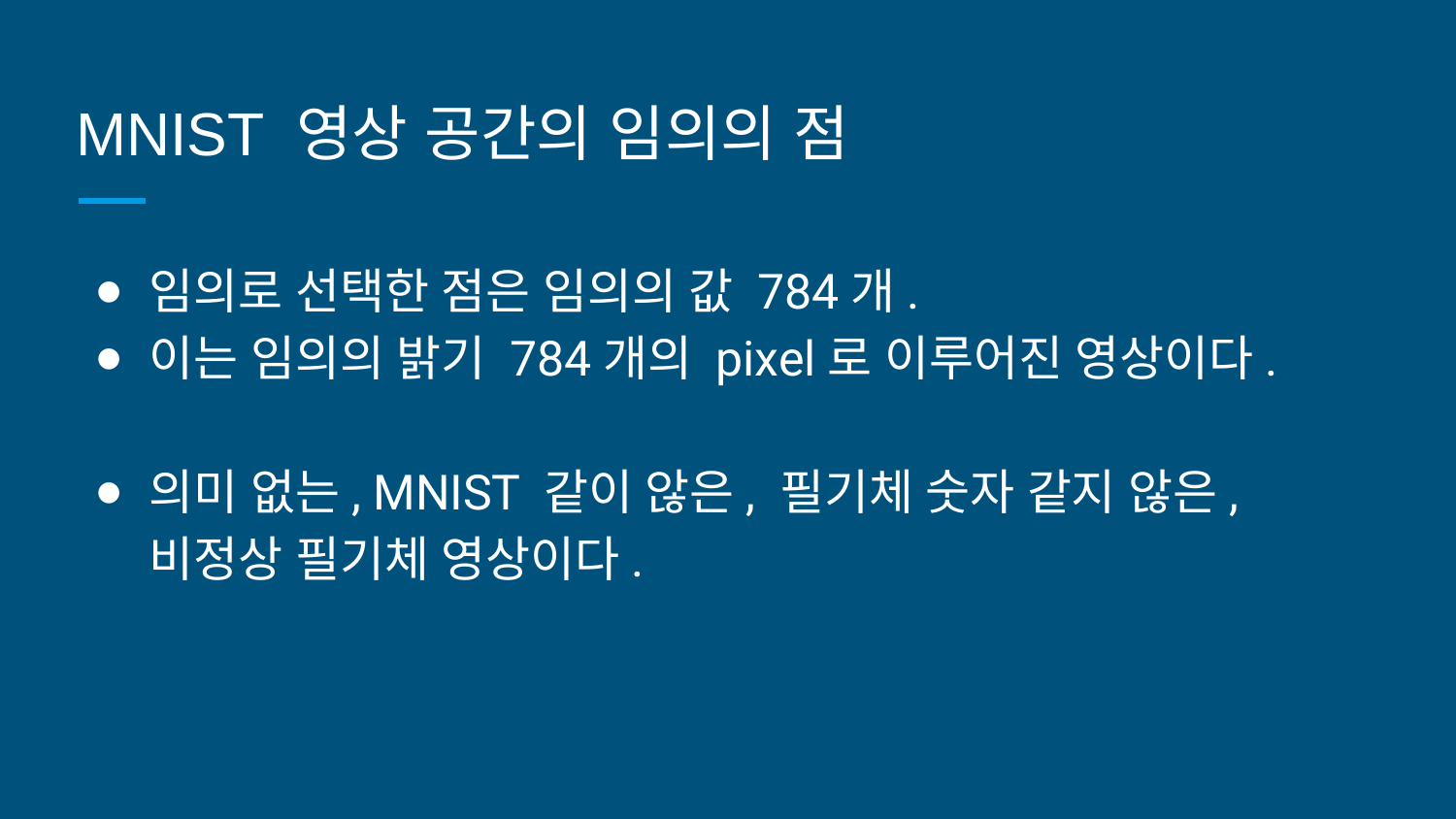

# MNIST 영상 공간의 임의의 점
임의로 선택한 점은 임의의 값 784개.
이는 임의의 밝기 784개의 pixel로 이루어진 영상이다.

의미 없는, MNIST 같이 않은, 필기체 숫자 같지 않은, 비정상 필기체 영상이다.